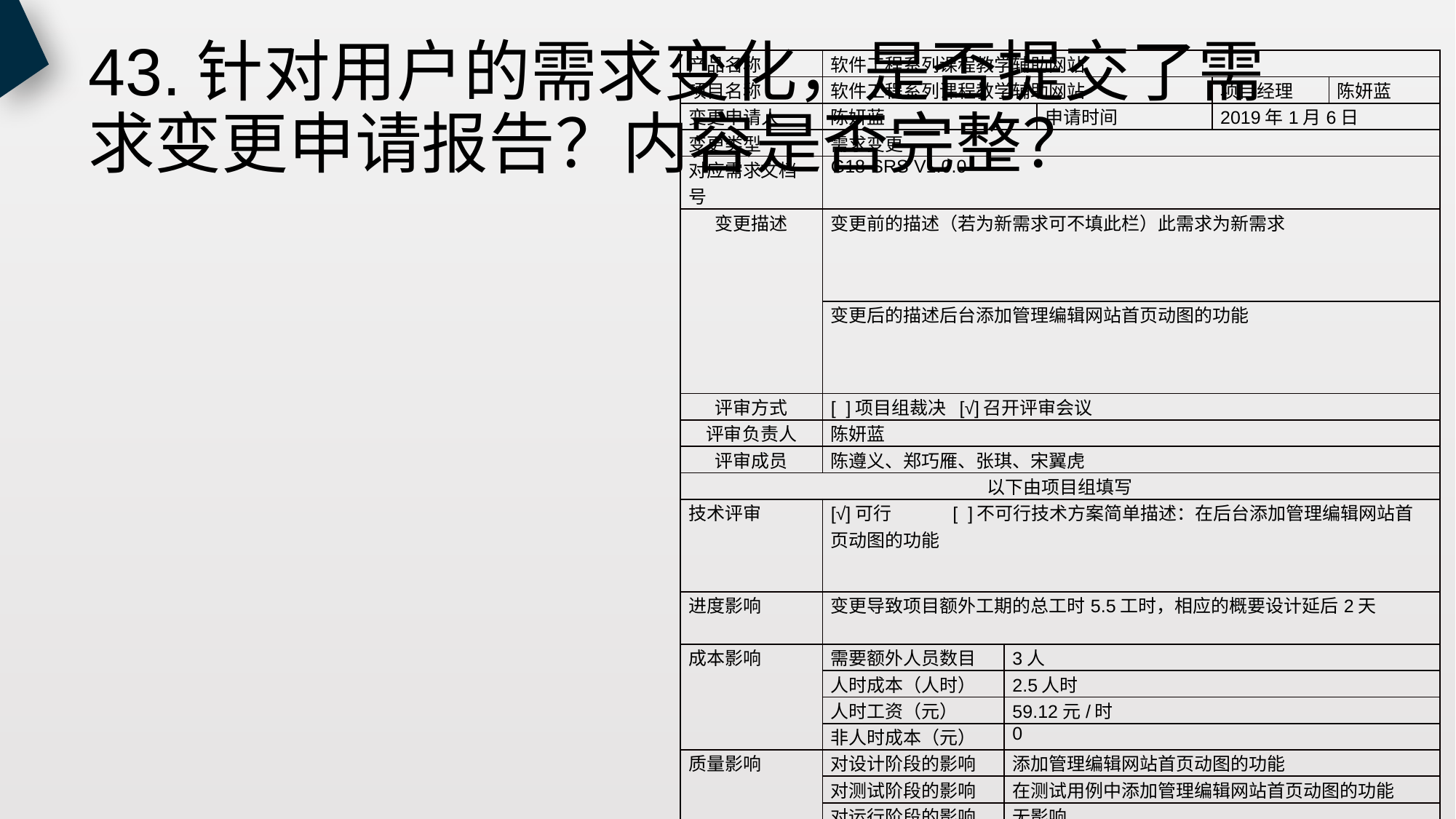

# 43.针对用户的需求变化，是否提交了需求变更申请报告？内容是否完整？
| 产品名称 | 软件工程系列课程教学辅助网站 |  |  |  |  |
| --- | --- | --- | --- | --- | --- |
| 项目名称 | 软件工程系列课程教学辅助网站 |  |  | 项目经理 | 陈妍蓝 |
| 变更申请人 | 陈妍蓝 |  | 申请时间 | 2019年1月6日 |  |
| 变更类型 | 需求变更 |  |  |  |  |
| 对应需求文档号 | G18-SRS V1.0.0 |  |  |  |  |
| 变更描述 | 变更前的描述（若为新需求可不填此栏）此需求为新需求 |  |  |  |  |
|  | 变更后的描述后台添加管理编辑网站首页动图的功能 |  |  |  |  |
| 评审方式 | [ ]项目组裁决 [√]召开评审会议 |  |  |  |  |
| 评审负责人 | 陈妍蓝 |  |  |  |  |
| 评审成员 | 陈遵义、郑巧雁、张琪、宋翼虎 |  |  |  |  |
| 以下由项目组填写 |  |  |  |  |  |
| 技术评审 | [√]可行 [ ]不可行技术方案简单描述：在后台添加管理编辑网站首页动图的功能 |  |  |  |  |
| 进度影响 | 变更导致项目额外工期的总工时5.5工时，相应的概要设计延后2天 |  |  |  |  |
| 成本影响 | 需要额外人员数目 | 3人 |  |  |  |
|  | 人时成本（人时） | 2.5人时 |  |  |  |
|  | 人时工资（元） | 59.12元/时 |  |  |  |
|  | 非人时成本（元） | 0 |  |  |  |
| 质量影响 | 对设计阶段的影响 | 添加管理编辑网站首页动图的功能 |  |  |  |
|  | 对测试阶段的影响 | 在测试用例中添加管理编辑网站首页动图的功能 |  |  |  |
|  | 对运行阶段的影响 | 无影响 |  |  |  |
| CCB意见 | [√]同意 [ ]不同意 [ ]搁置 |  |  |  |  |
| CCB主席签字 | 沈启航 | 日期：2019/01/06 |  |  |  |